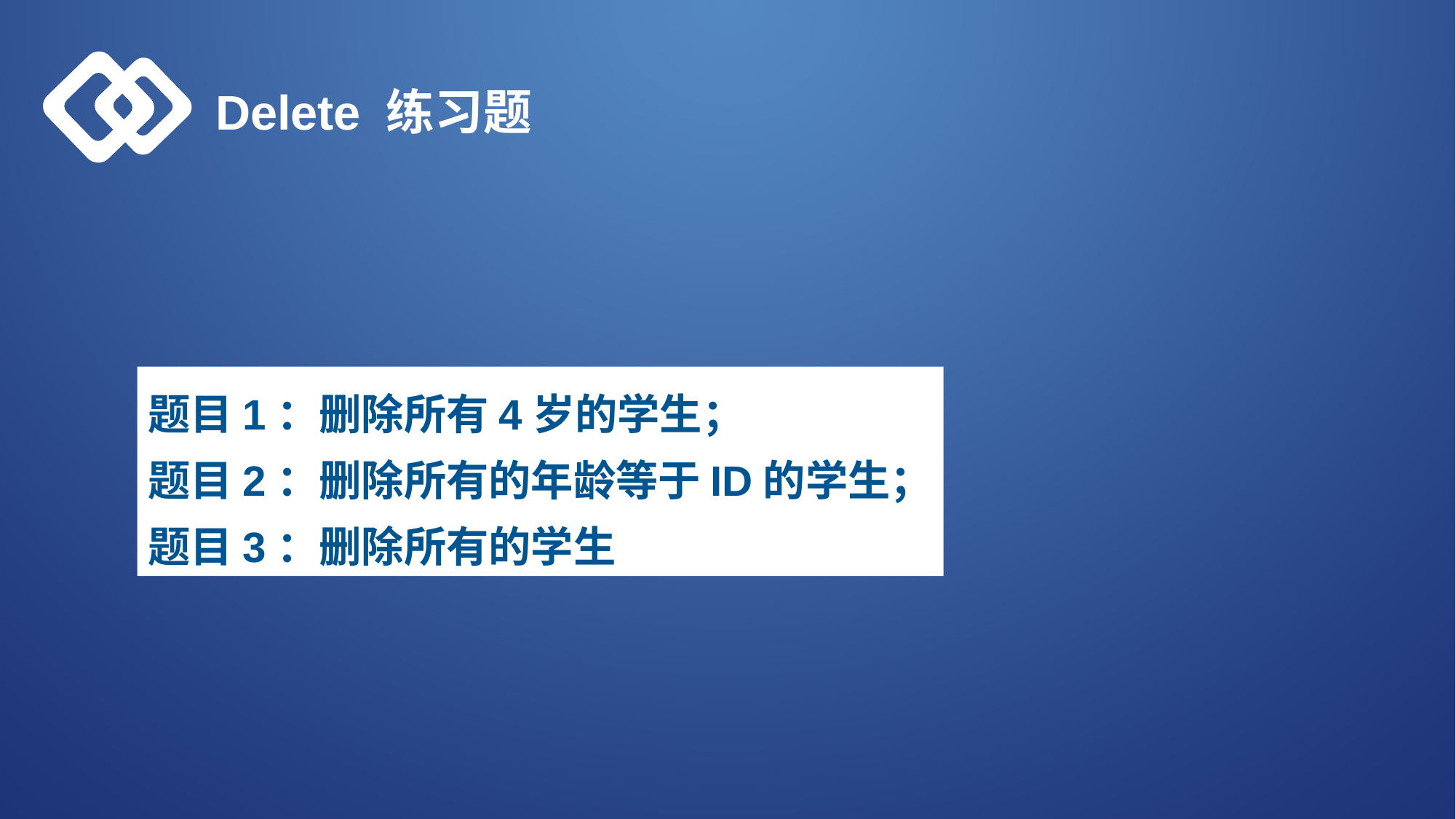

Delete 练习题

题目1：删除所有4岁的学生；
题目2：删除所有的年龄等于ID的学生；
题目3：删除所有的学生